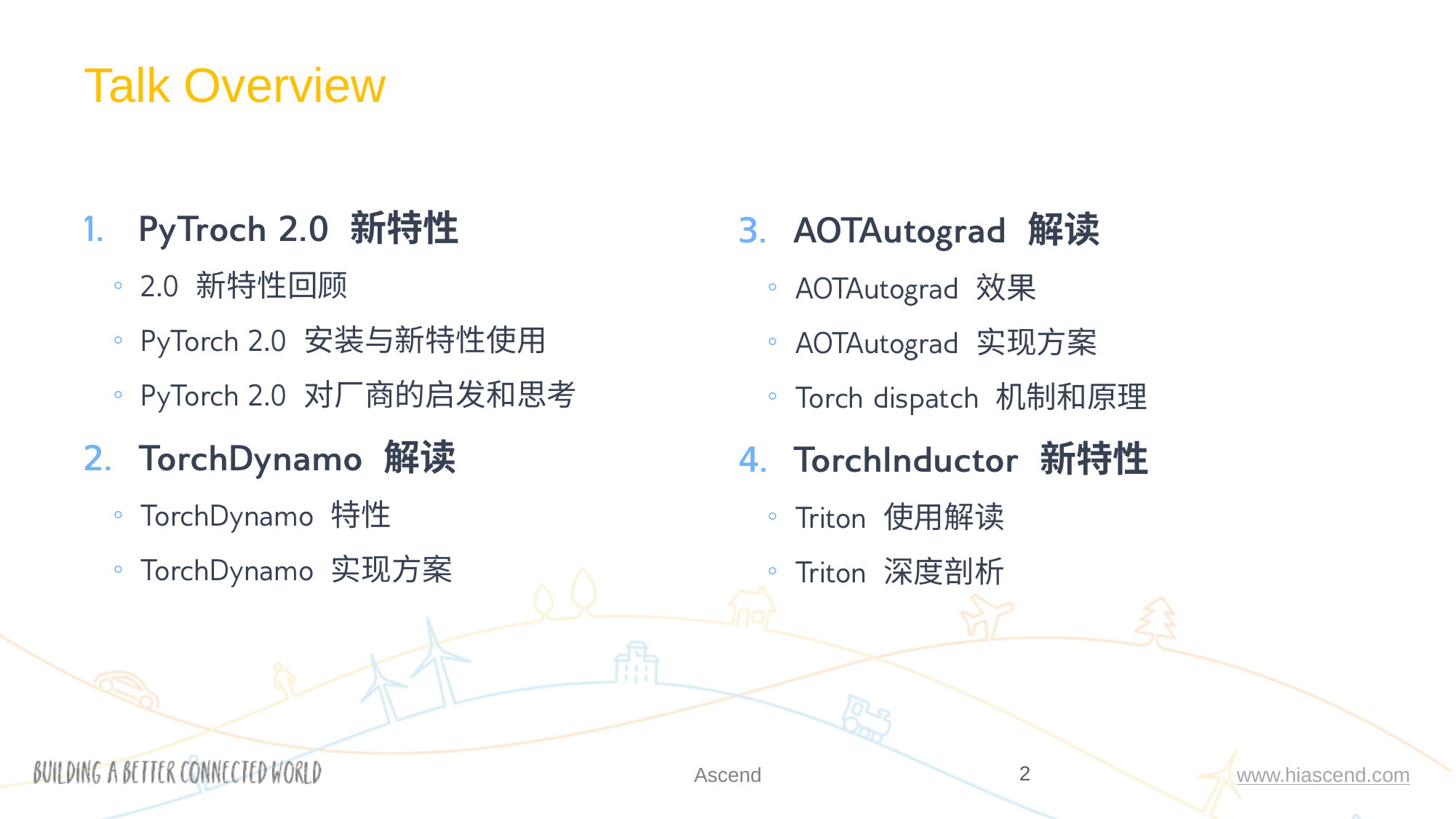

Talk Overview
PyTroch 2.0 新特性
2.0 新特性回顾
PyTorch 2.0 安装与新特性使用
PyTorch 2.0 对厂商的启发和思考
TorchDynamo 解读
TorchDynamo 特性
TorchDynamo 实现方案
AOTAutograd 解读
AOTAutograd 效果
AOTAutograd 实现方案
Torch dispatch 机制和原理
TorchInductor 新特性
Triton 使用解读
Triton 深度剖析